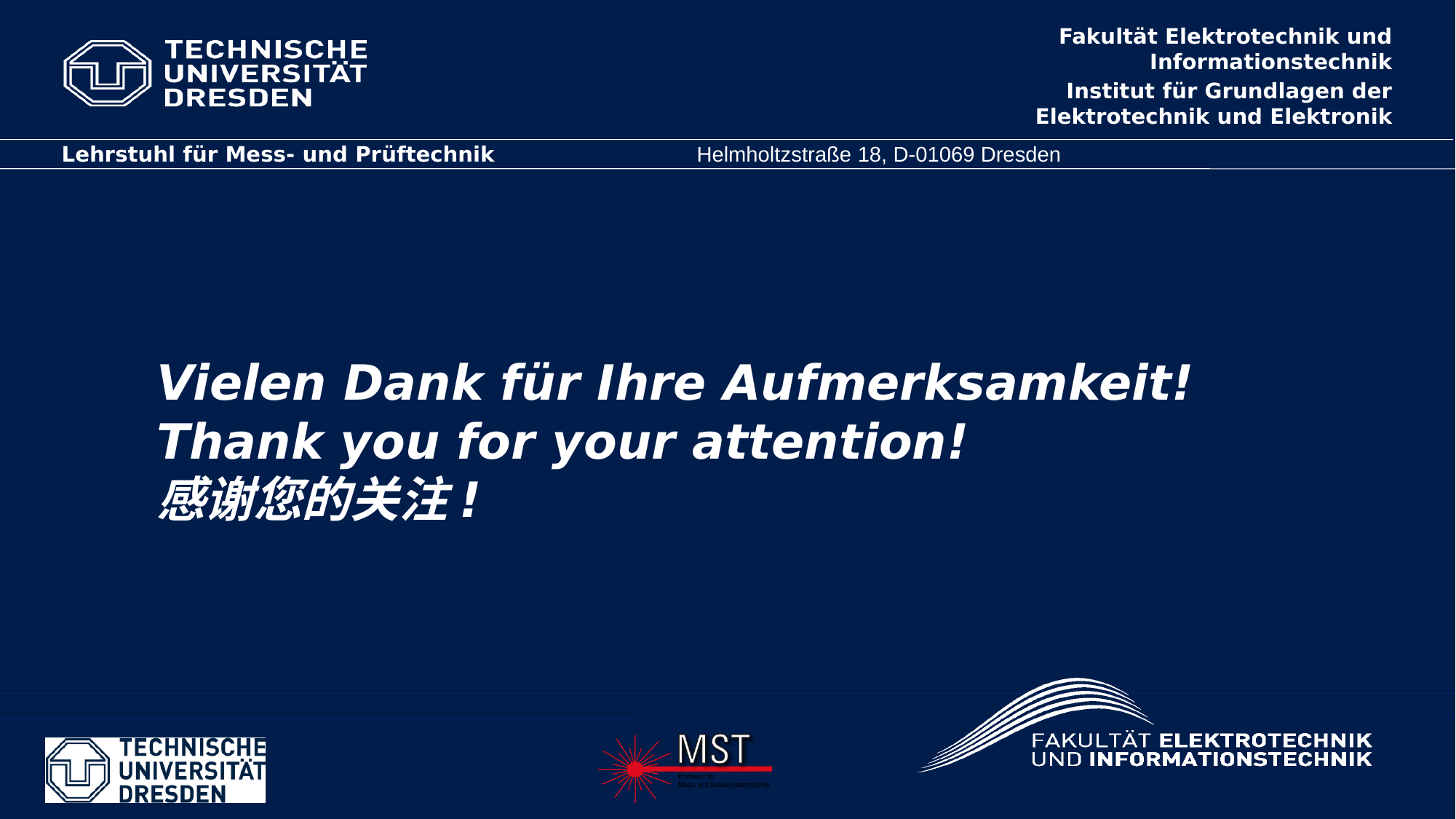

# Vielen Dank für Ihre Aufmerksamkeit! Thank you for your attention! 感谢您的关注!